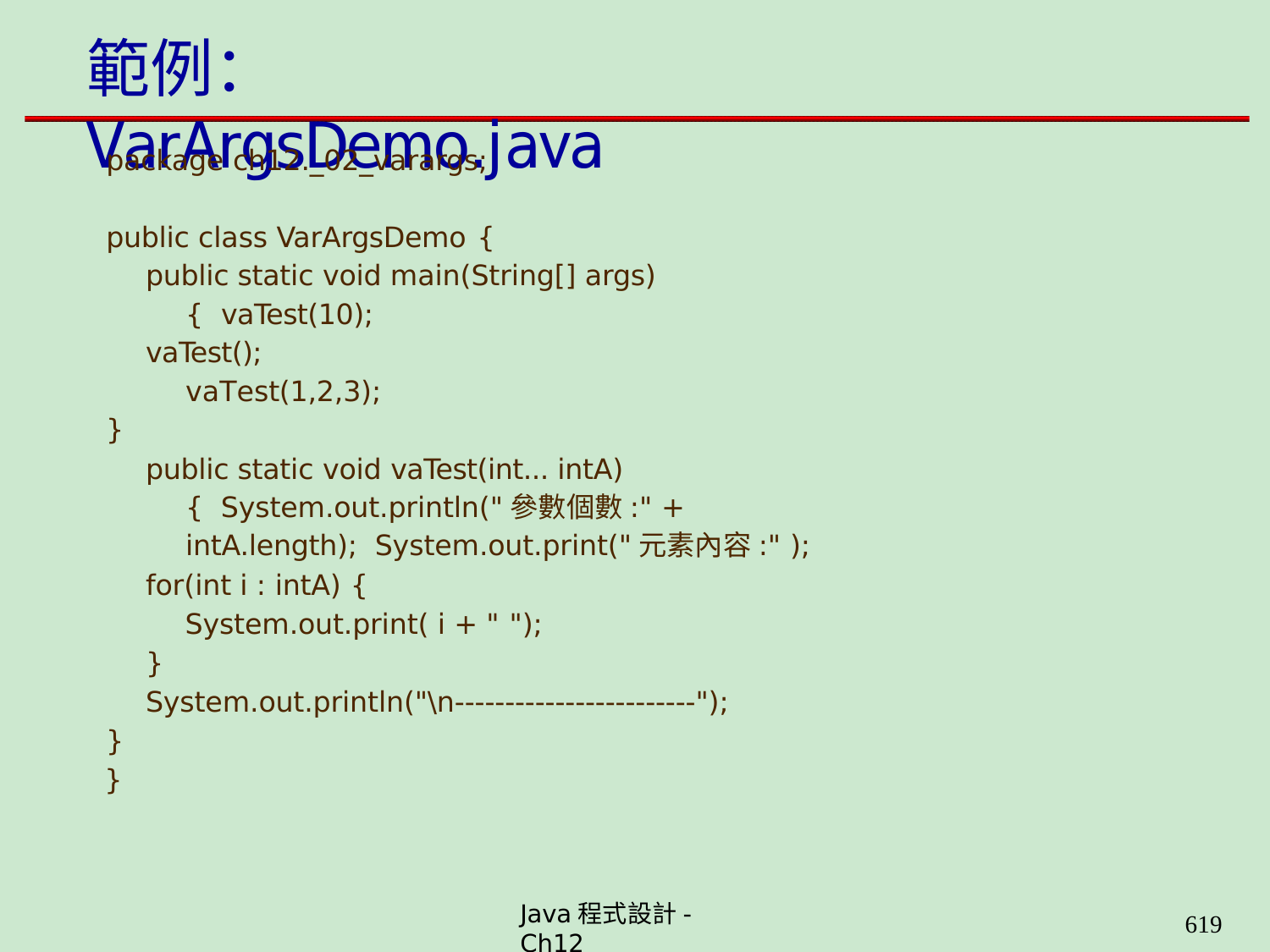

# 範例：VarArgsDemo.java
package ch12._02_varargs;

public class VarArgsDemo {
public static void main(String[] args) {  vaTest(10);
vaTest();  vaTest(1,2,3);
}
public static void vaTest(int... intA) {  System.out.println("參數個數:" + intA.length);  System.out.print("元素內容:" );
for(int i : intA) {
System.out.print( i + " ");
}
System.out.println("\n------------------------");
}
}
Java程式設計-Ch12
619